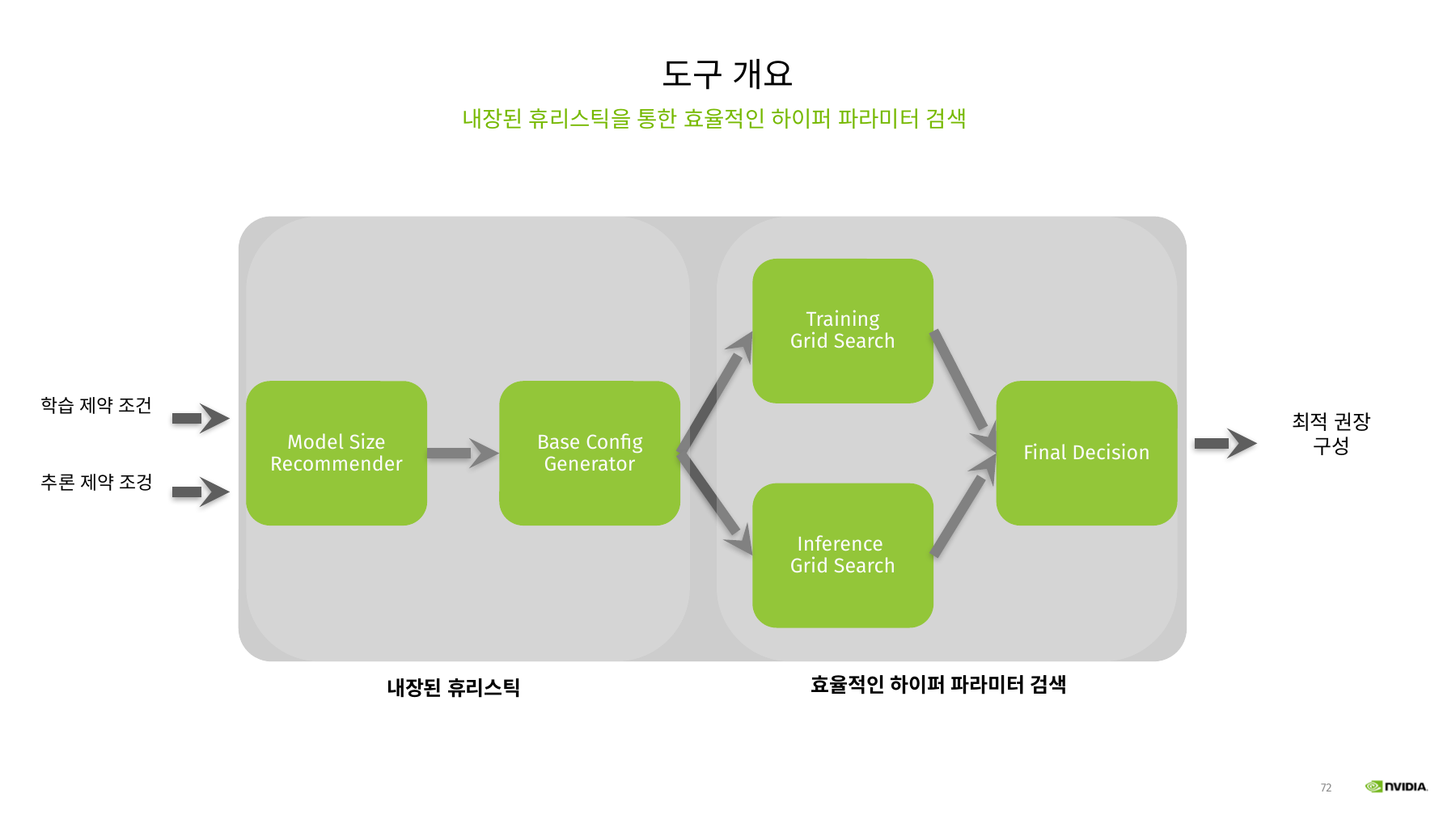

# 도구 개요
내장된 휴리스틱을 통한 효율적인 하이퍼 파라미터 검색

Training
Grid Search
Final Decision
Model Size Recommender
Base Config Generator
학습 제약 조건
최적 권장 구성
추론 제약 조겅
Inference
Grid Search
효율적인 하이퍼 파라미터 검색
내장된 휴리스틱